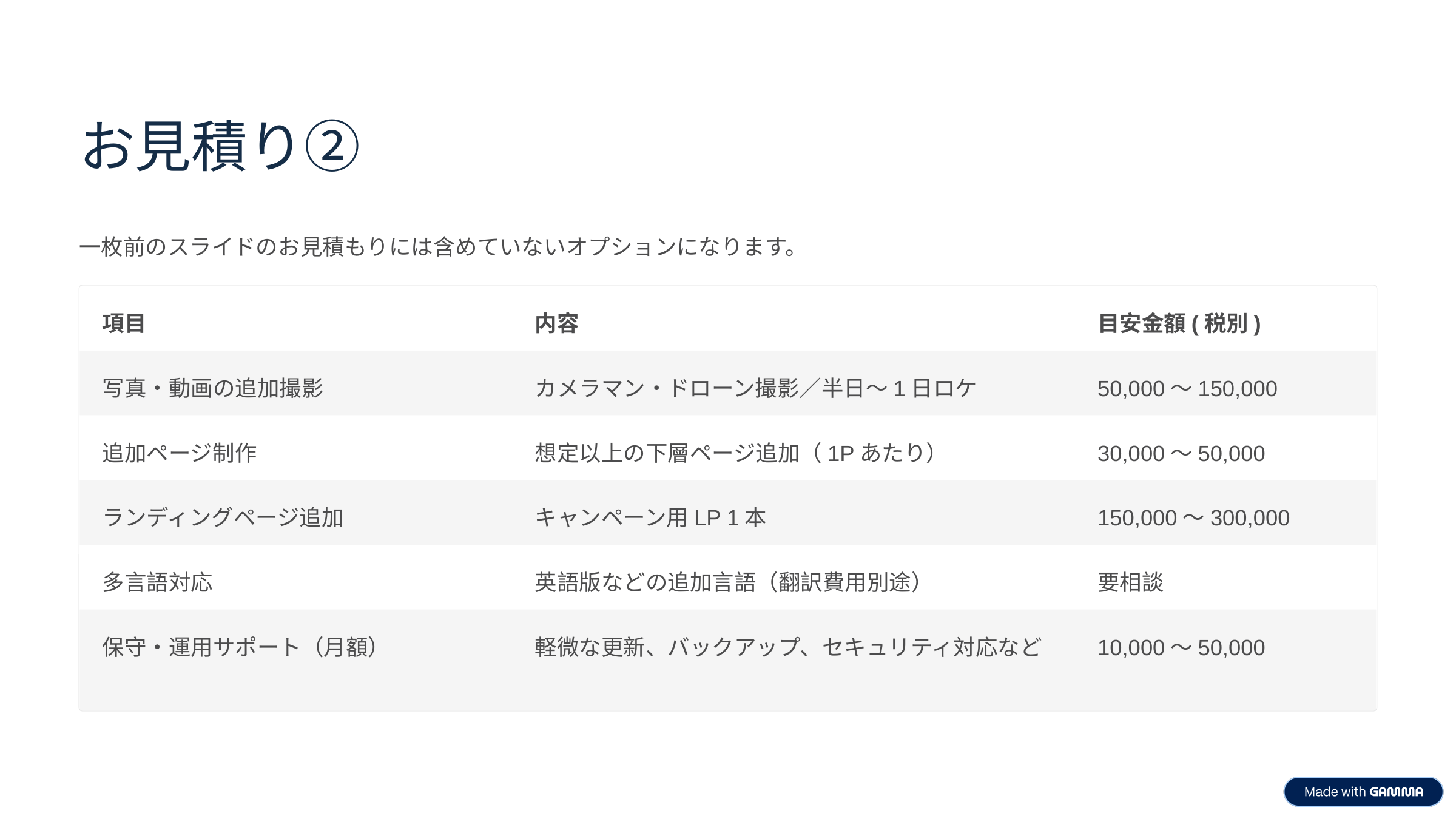

お見積り②
一枚前のスライドのお見積もりには含めていないオプションになります。

項目
内容
目安金額(税別)

写真・動画の追加撮影
カメラマン・ドローン撮影／半日〜1日ロケ
50,000〜150,000

追加ページ制作
想定以上の下層ページ追加（1Pあたり）
30,000〜50,000

ランディングページ追加
キャンペーン用LP 1本
150,000〜300,000

多言語対応
英語版などの追加言語（翻訳費用別途）
要相談

保守・運用サポート（月額）
軽微な更新、バックアップ、セキュリティ対応など
10,000〜50,000